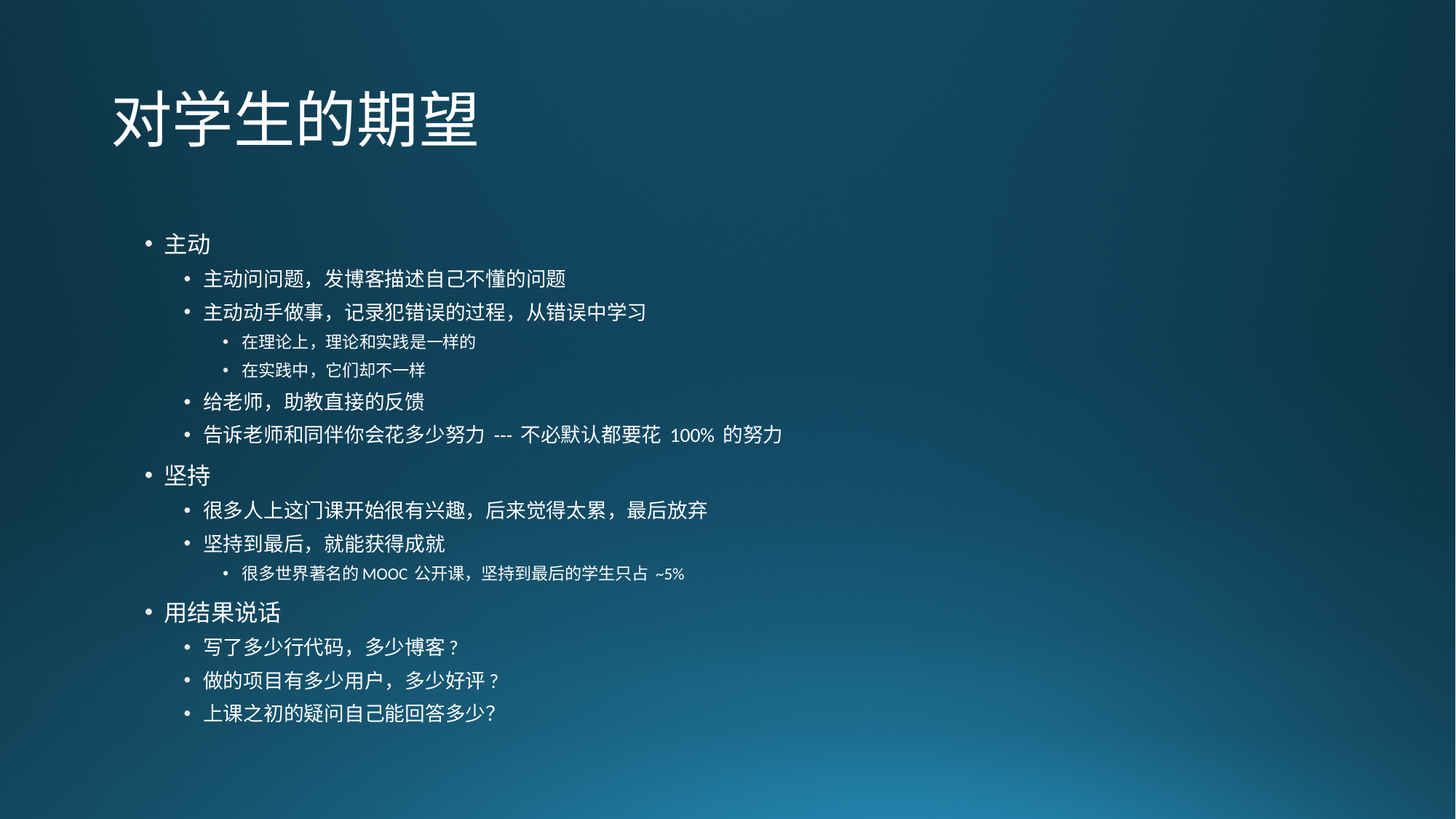

# 对学生的期望
主动
主动问问题，发博客描述自己不懂的问题
主动动手做事，记录犯错误的过程，从错误中学习
在理论上，理论和实践是一样的
在实践中，它们却不一样
给老师，助教直接的反馈
告诉老师和同伴你会花多少努力 --- 不必默认都要花 100% 的努力
坚持
很多人上这门课开始很有兴趣，后来觉得太累，最后放弃
坚持到最后，就能获得成就
很多世界著名的MOOC 公开课，坚持到最后的学生只占 ~5%
用结果说话
写了多少行代码，多少博客?
做的项目有多少用户，多少好评?
上课之初的疑问自己能回答多少？